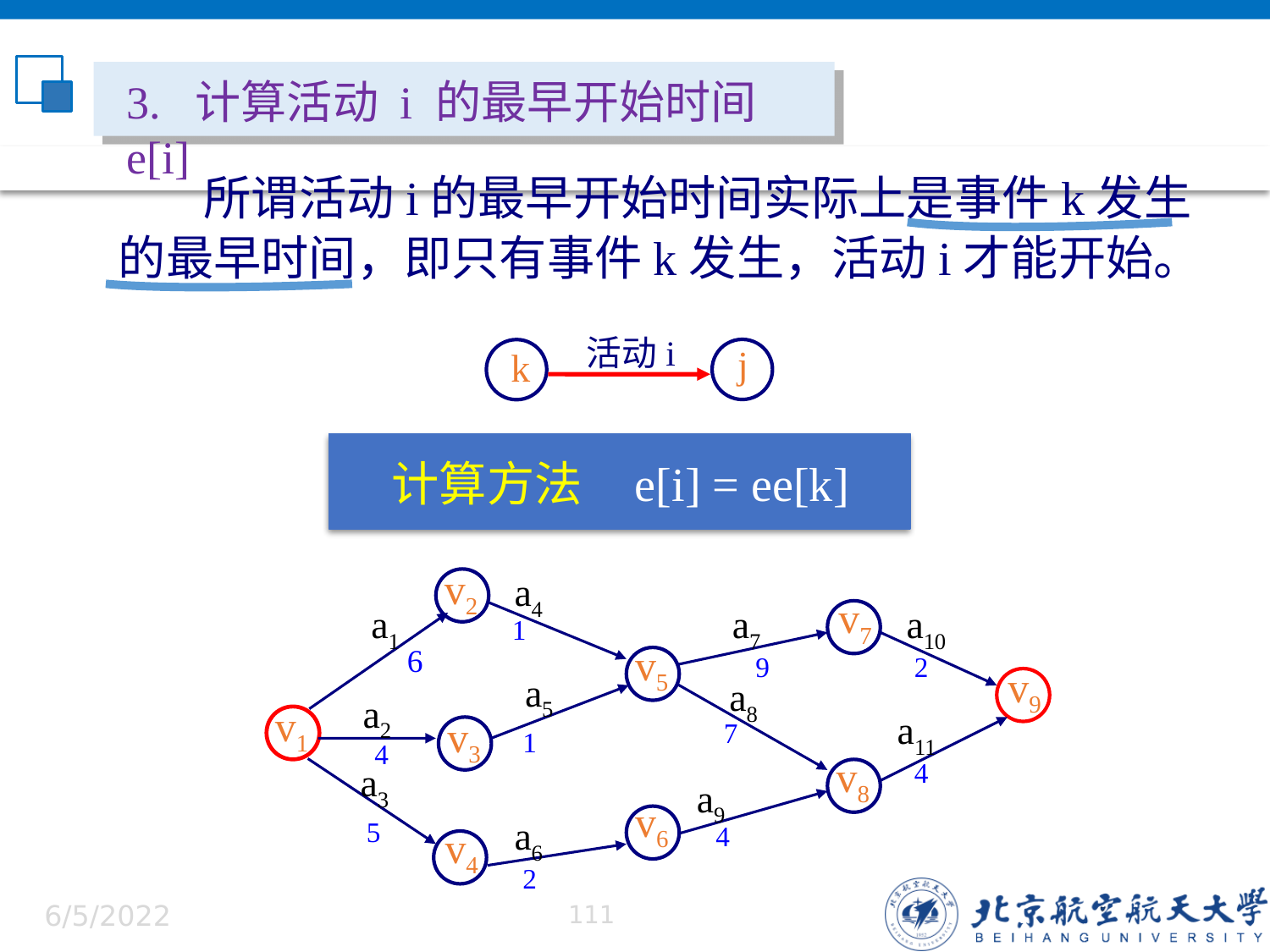

3.  计算活动 i 的最早开始时间e[i]
       所谓活动i的最早开始时间实际上是事件k发生的最早时间，即只有事件k发生，活动i才能开始。

活动i
j
k

   计算方法    e[i] = ee[k]
v2
a4

v7
a1
a7
a10

1

v5
6
9
2

v9
a5
a8

a2

v1
a11
v3

7

1
4

v8
4
a3

a9
v6

a6

5
4
v4

2
6/5/2022
111